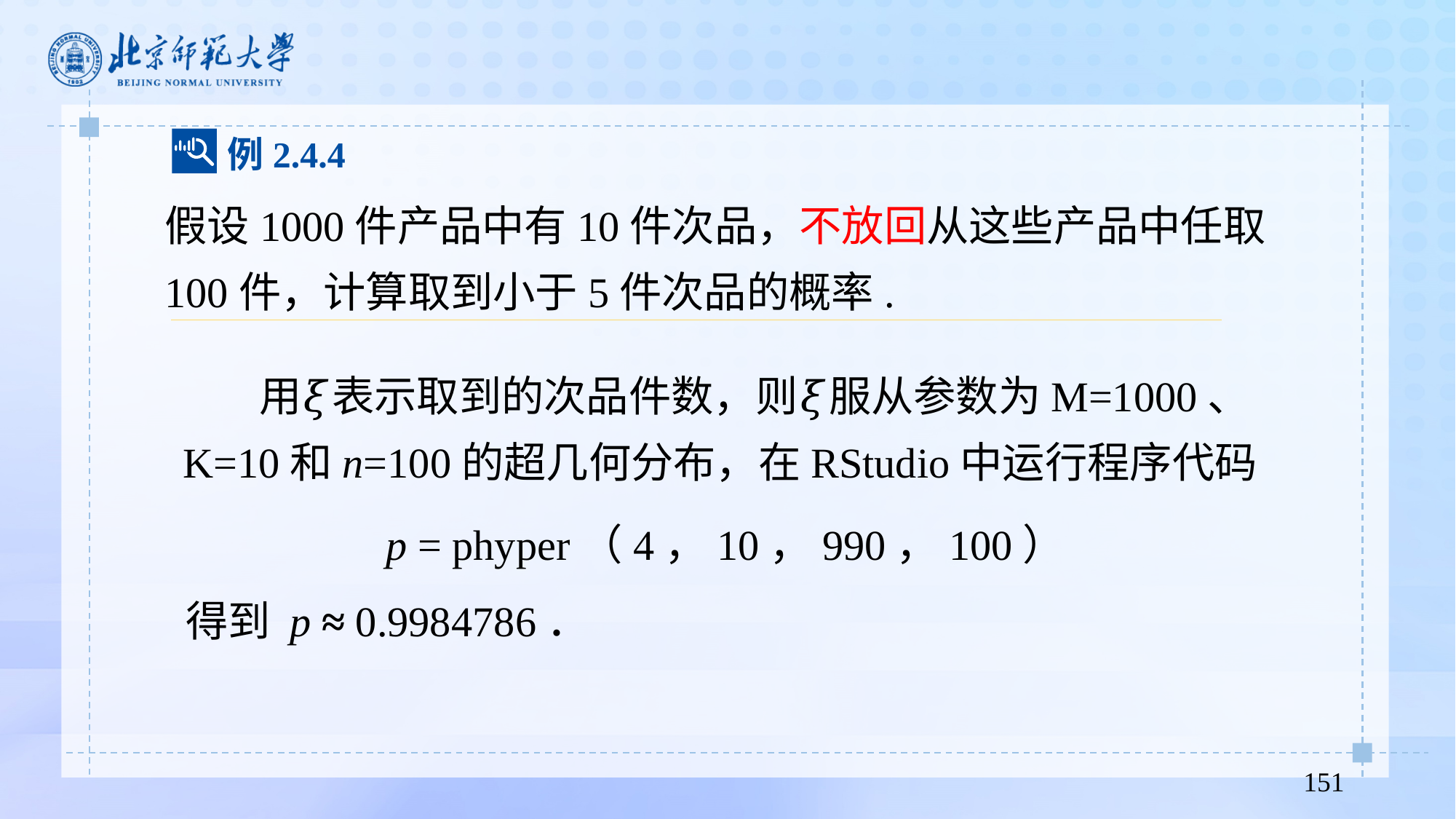

例2.4.4

假设1000件产品中有10件次品，不放回从这些产品中任取100件，计算取到小于5件次品的概率.
       用𝜉表示取到的次品件数，则𝜉服从参数为M=1000、K=10和n=100的超几何分布，在RStudio中运行程序代码
                   p = phyper（4，10，990，100）
得到 p ≈ 0.9984786．
151